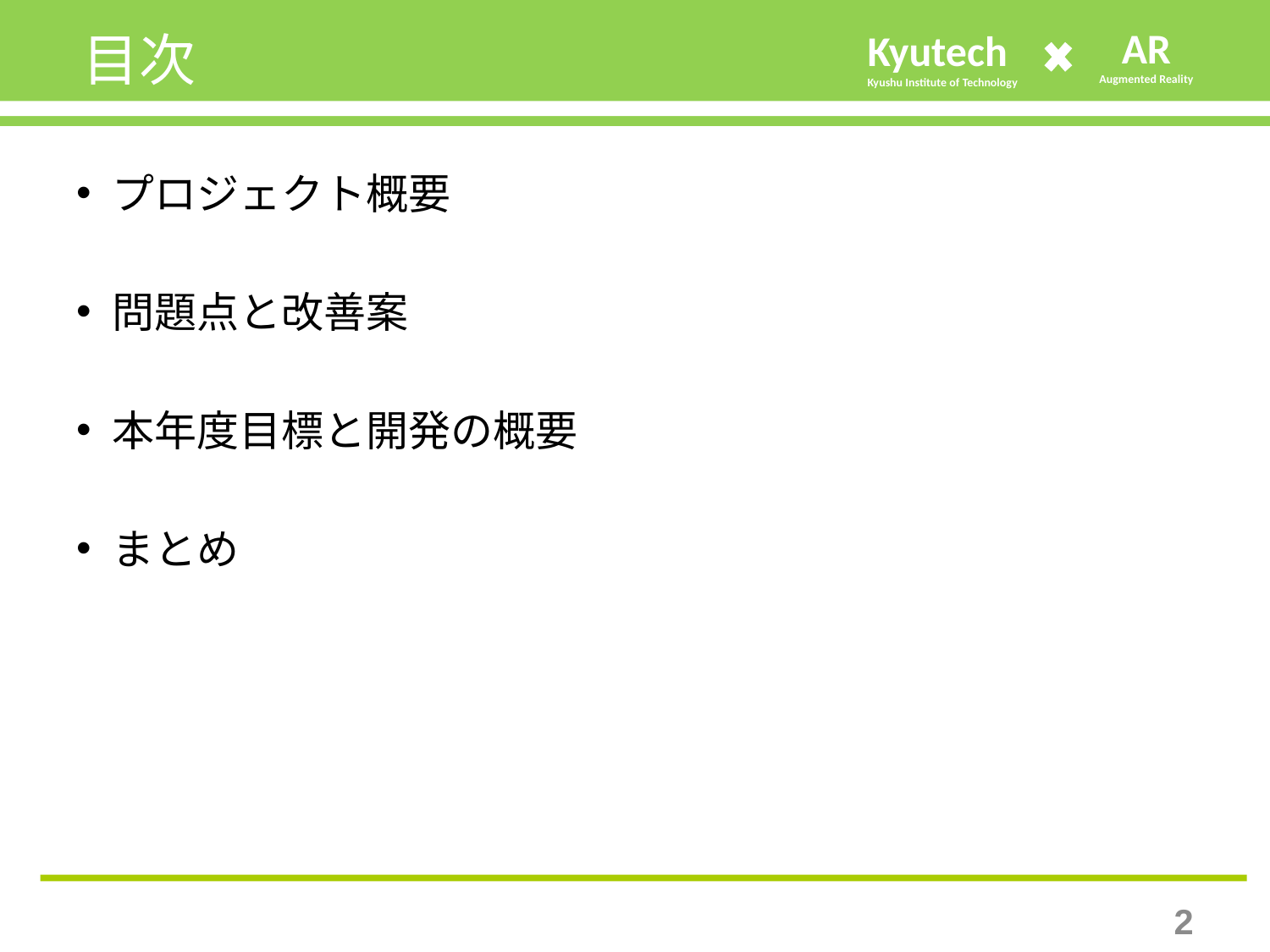

# 目次
プロジェクト概要

問題点と改善案

本年度目標と開発の概要

まとめ
2